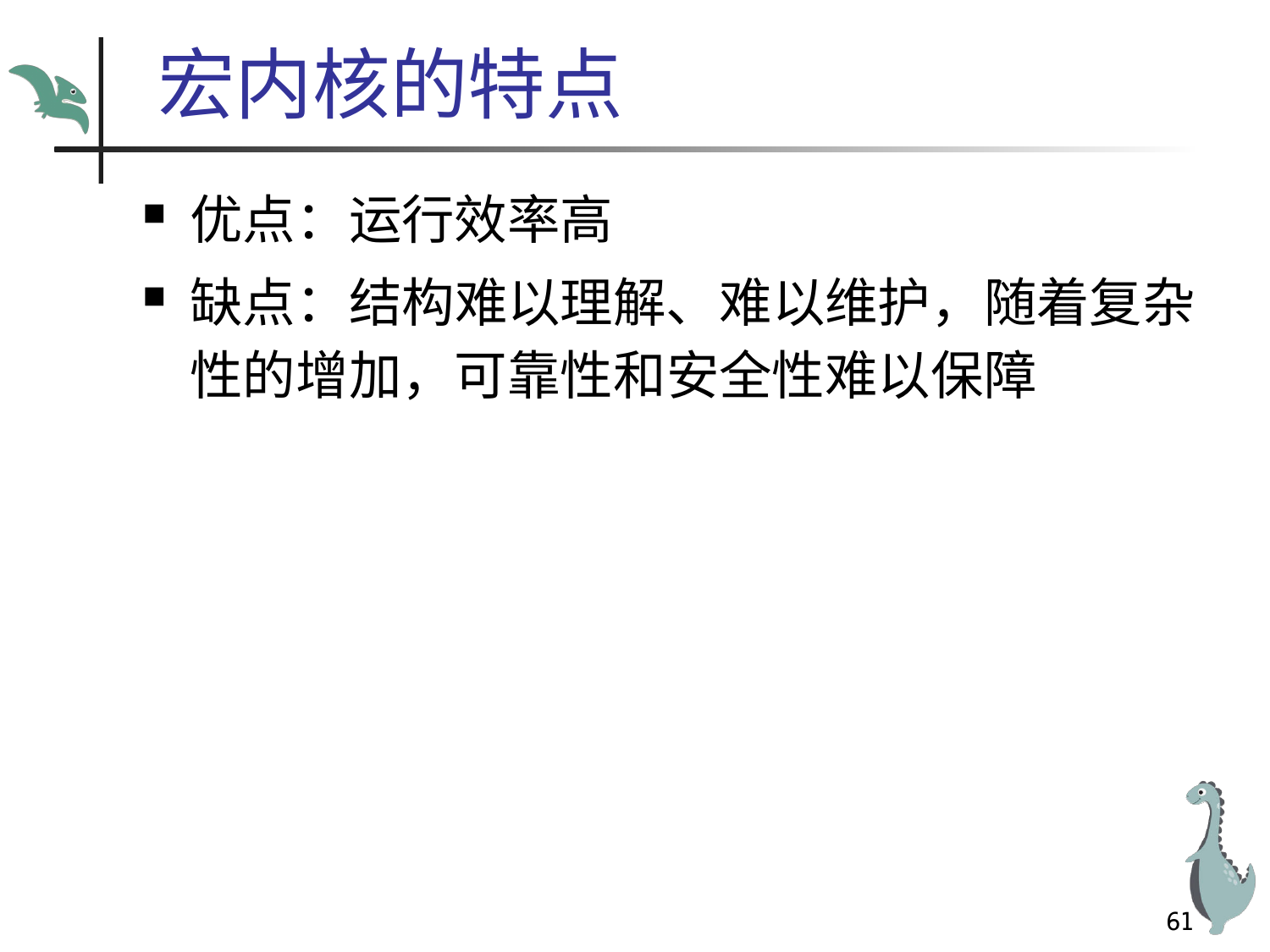

# 宏内核的特点
优点：运行效率高
缺点：结构难以理解、难以维护，随着复杂性的增加，可靠性和安全性难以保障
61